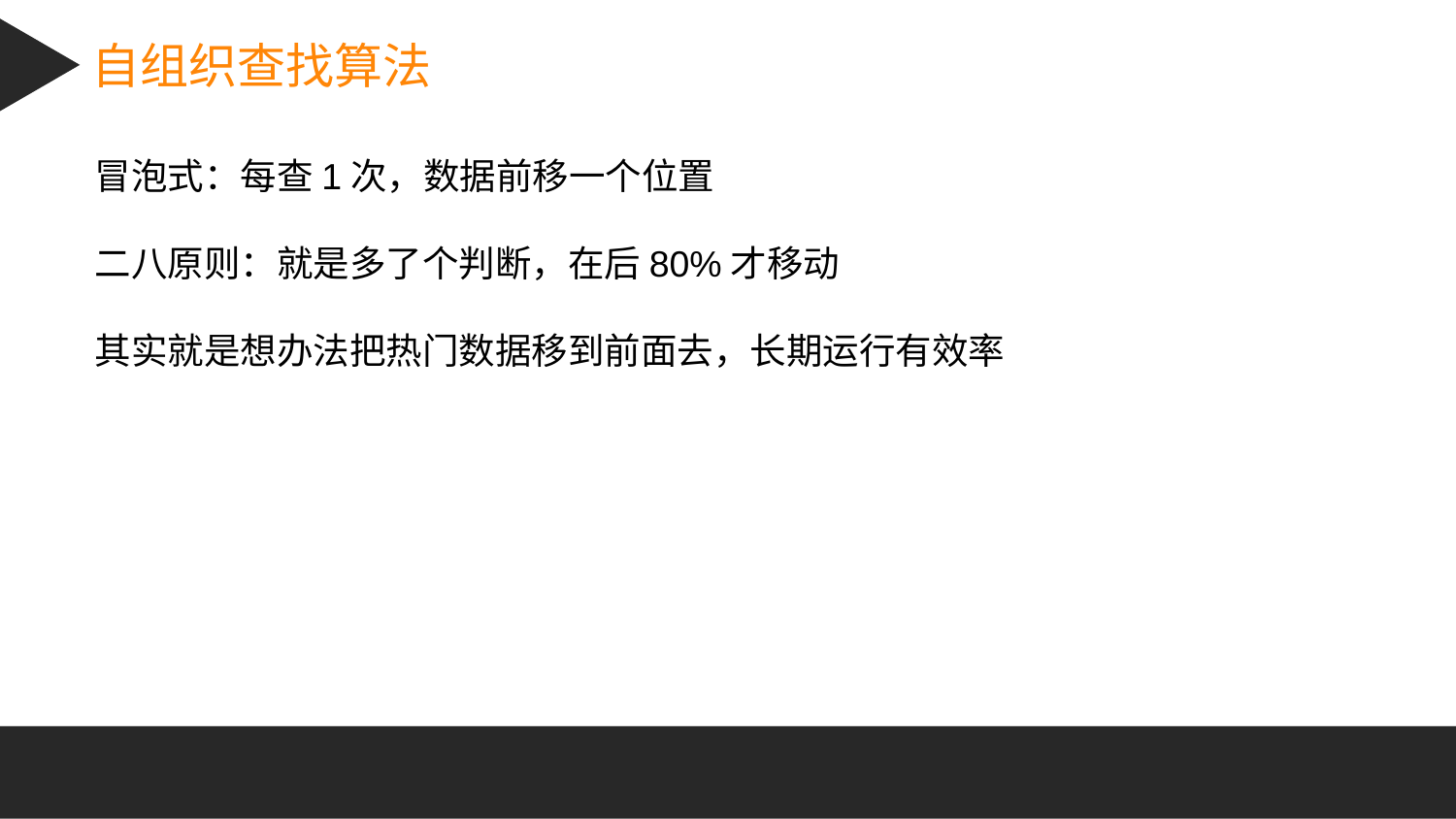

自组织查找算法
冒泡式：每查1次，数据前移一个位置

二八原则：就是多了个判断，在后80%才移动

其实就是想办法把热门数据移到前面去，长期运行有效率